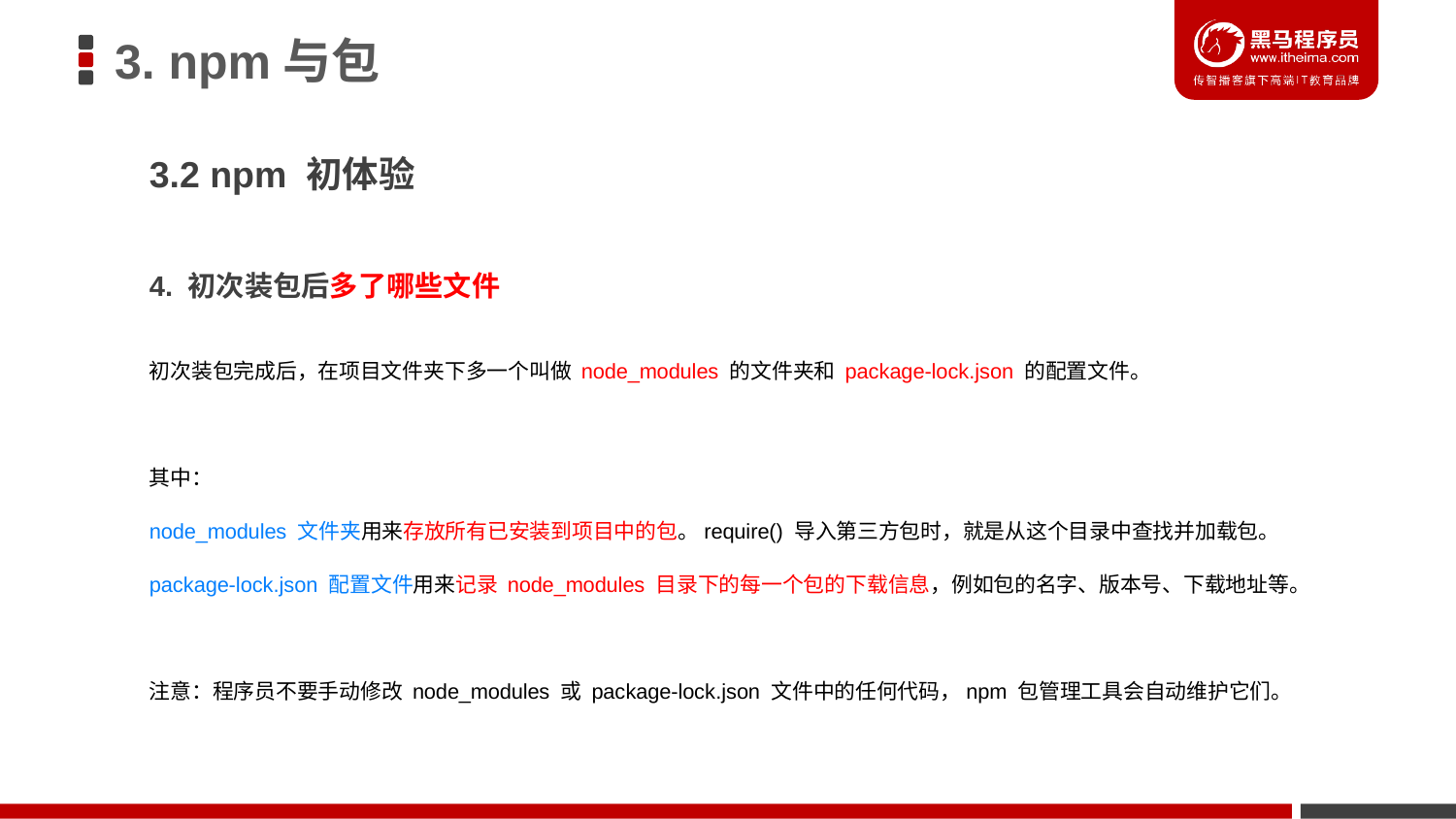

# 3. npm与包
3.2 npm 初体验
4. 初次装包后多了哪些文件
初次装包完成后，在项目文件夹下多一个叫做 node_modules 的文件夹和 package-lock.json 的配置文件。

其中：
node_modules 文件夹用来存放所有已安装到项目中的包。require() 导入第三方包时，就是从这个目录中查找并加载包。
package-lock.json 配置文件用来记录 node_modules 目录下的每一个包的下载信息，例如包的名字、版本号、下载地址等。

注意：程序员不要手动修改 node_modules 或 package-lock.json 文件中的任何代码，npm 包管理工具会自动维护它们。